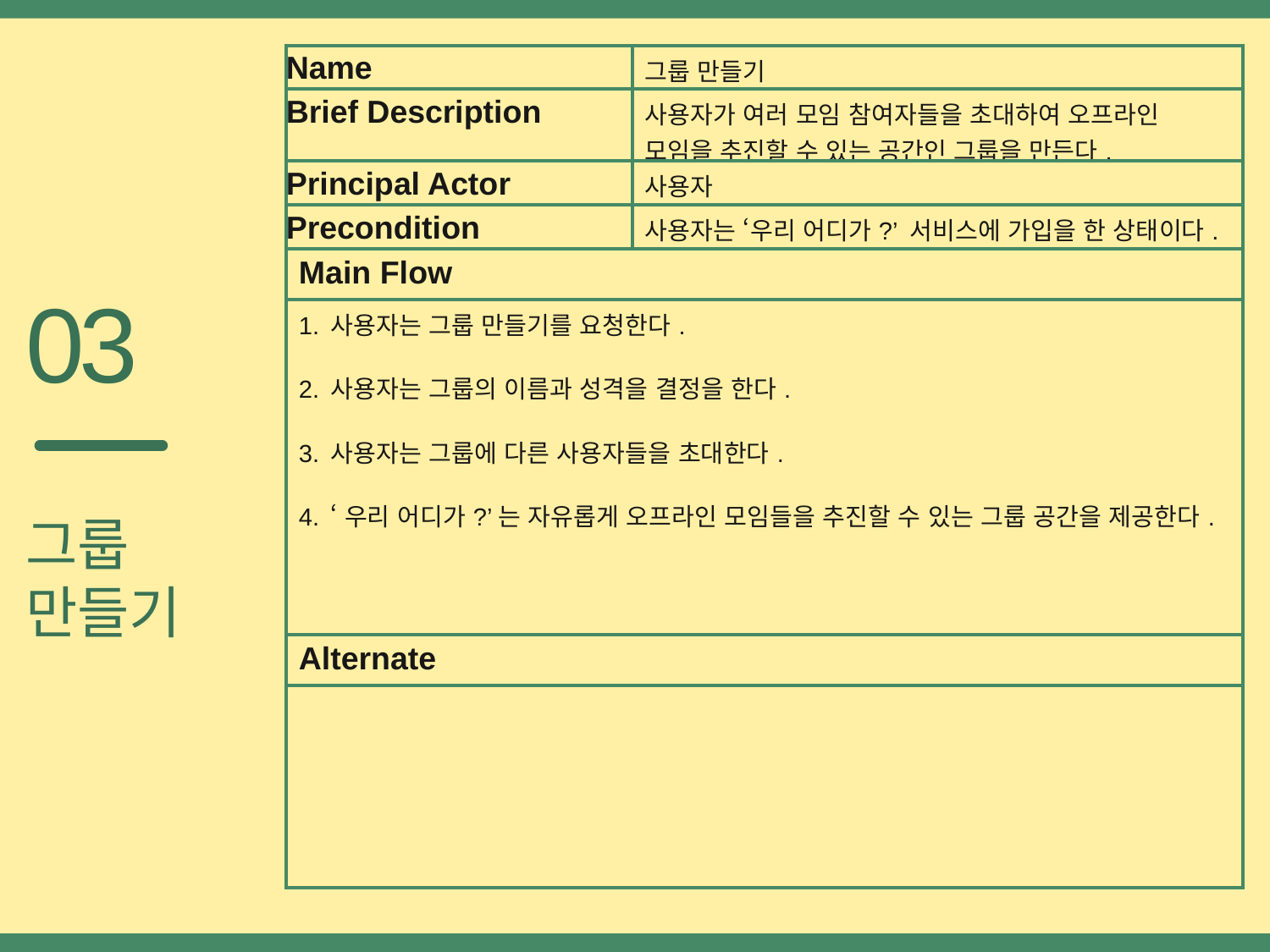

| Name | 그룹 만들기 |
| --- | --- |
| Brief Description | 사용자가 여러 모임 참여자들을 초대하여 오프라인 모임을 추진할 수 있는 공간인 그룹을 만든다. |
| Principal Actor | 사용자 |
| Precondition | 사용자는 ‘우리 어디가?’ 서비스에 가입을 한 상태이다. |
| Main Flow |  |
| 사용자는 그룹 만들기를 요청한다. 사용자는 그룹의 이름과 성격을 결정을 한다. 사용자는 그룹에 다른 사용자들을 초대한다. ‘우리 어디가?’는 자유롭게 오프라인 모임들을 추진할 수 있는 그룹 공간을 제공한다. |  |
| Alternate |  |
|  |  |
03
그룹
만들기